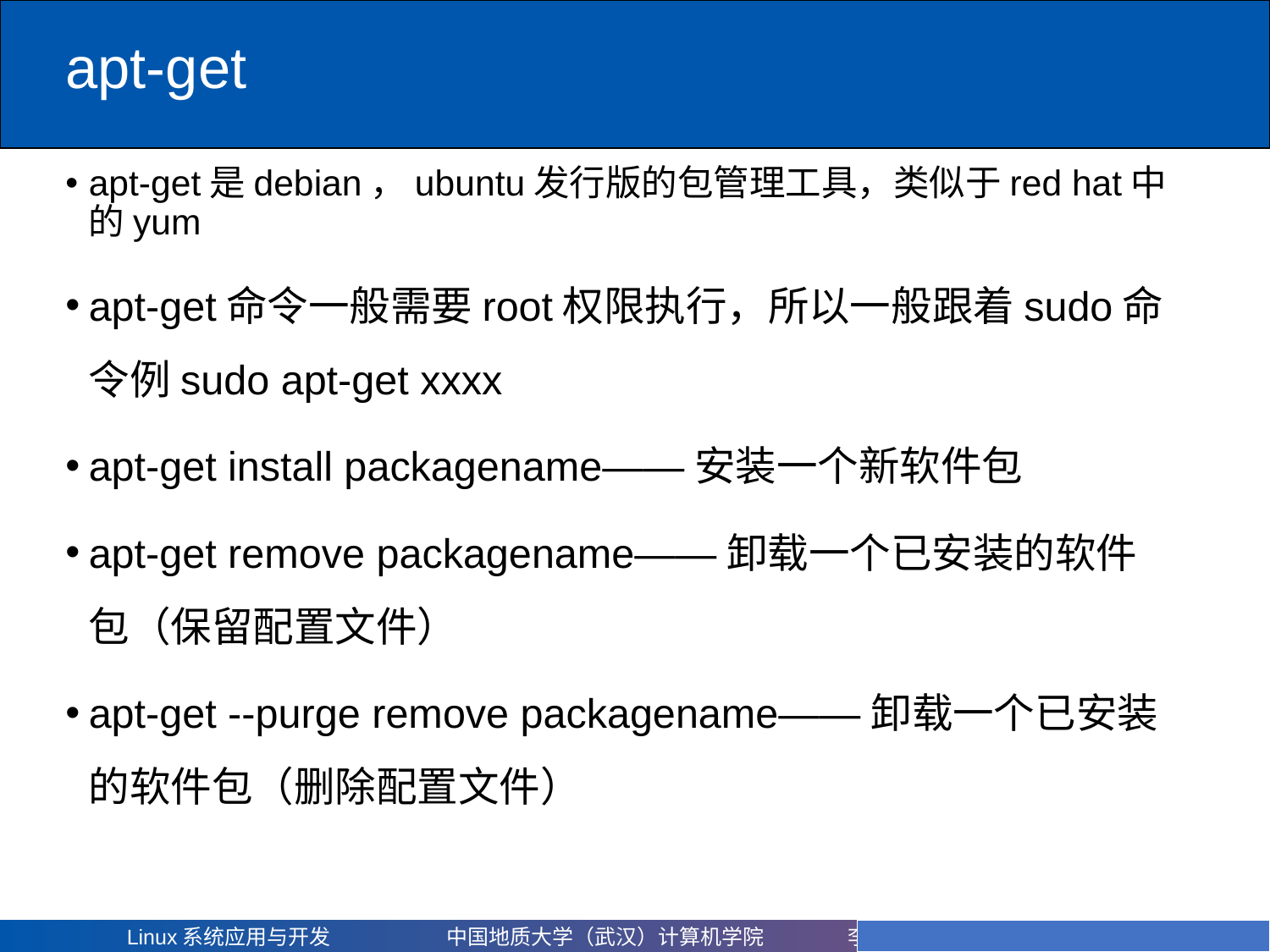

apt-get
# apt-get是debian，ubuntu发行版的包管理工具，类似于red hat中的yum
apt-get命令一般需要root权限执行，所以一般跟着sudo命令例sudo apt-get xxxx
apt-get install packagename——安装一个新软件包
apt-get remove packagename——卸载一个已安装的软件包（保留配置文件）
apt-get --purge remove packagename——卸载一个已安装的软件包（删除配置文件）